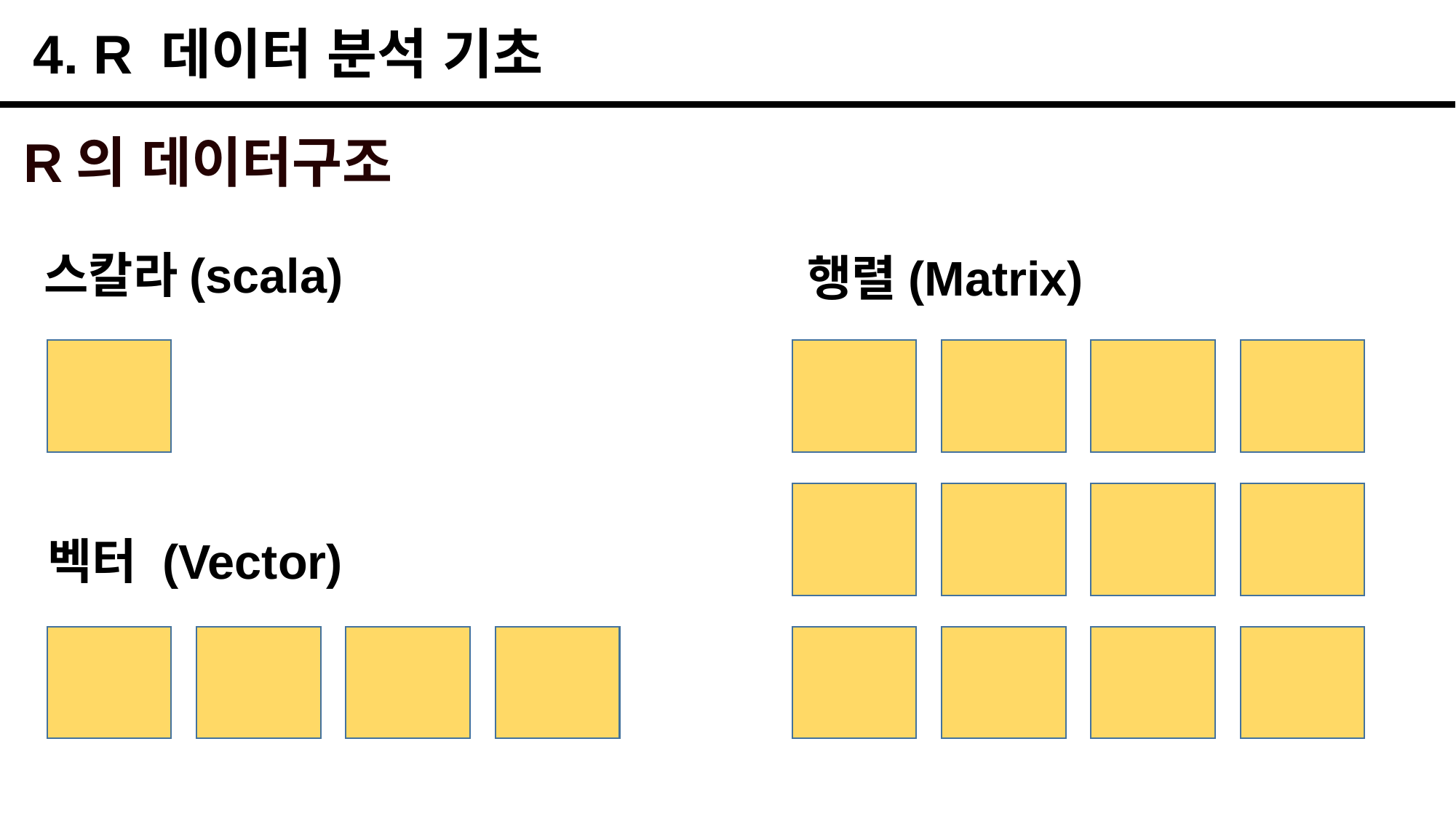

4. R 데이터 분석 기초
R의 데이터구조
스칼라(scala)
행렬(Matrix)

벡터 (Vector)